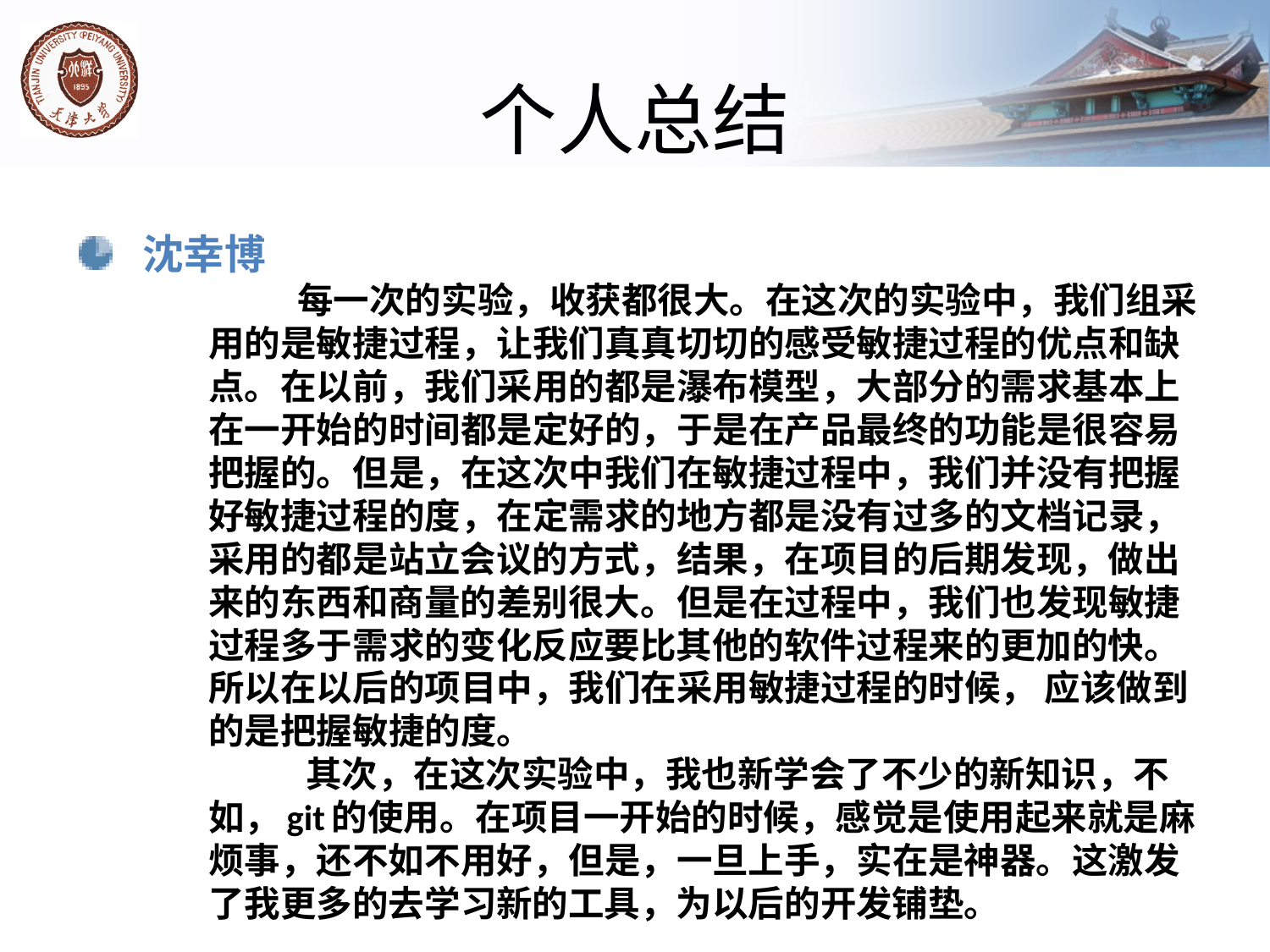

# 个人总结
沈幸博
  每一次的实验，收获都很大。在这次的实验中，我们组采用的是敏捷过程，让我们真真切切的感受敏捷过程的优点和缺点。在以前，我们采用的都是瀑布模型，大部分的需求基本上在一开始的时间都是定好的，于是在产品最终的功能是很容易把握的。但是，在这次中我们在敏捷过程中，我们并没有把握好敏捷过程的度，在定需求的地方都是没有过多的文档记录，采用的都是站立会议的方式，结果，在项目的后期发现，做出来的东西和商量的差别很大。但是在过程中，我们也发现敏捷过程多于需求的变化反应要比其他的软件过程来的更加的快。所以在以后的项目中，我们在采用敏捷过程的时候， 应该做到的是把握敏捷的度。
   其次，在这次实验中，我也新学会了不少的新知识，不如，git的使用。在项目一开始的时候，感觉是使用起来就是麻烦事，还不如不用好，但是，一旦上手，实在是神器。这激发了我更多的去学习新的工具，为以后的开发铺垫。

16